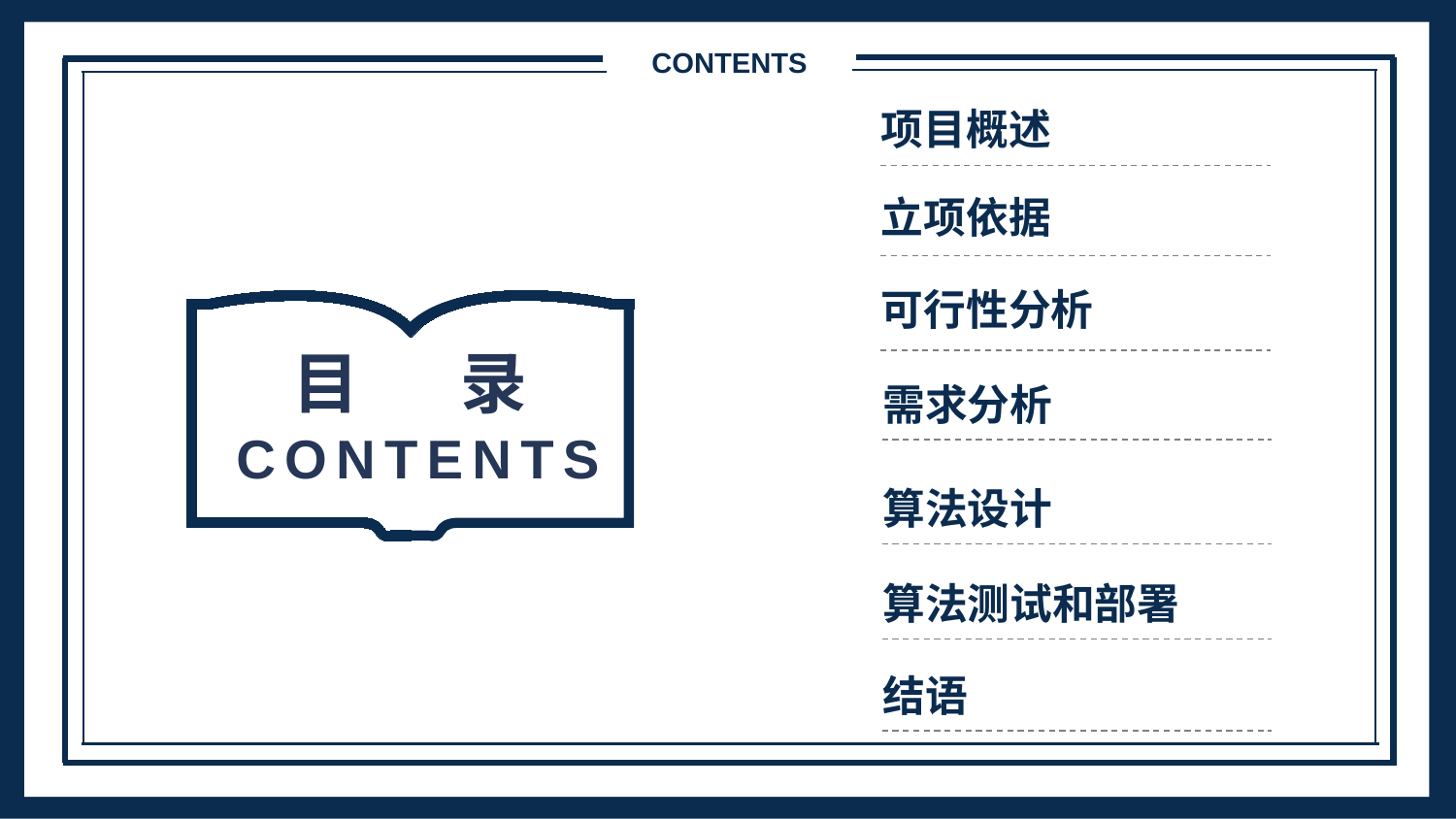

行业PPT模板http://www.1ppt.com/hangye/
CONTENTS
项目概述
立项依据
可行性分析

目
录
需求分析
CONTENTS
算法设计
算法测试和部署
结语